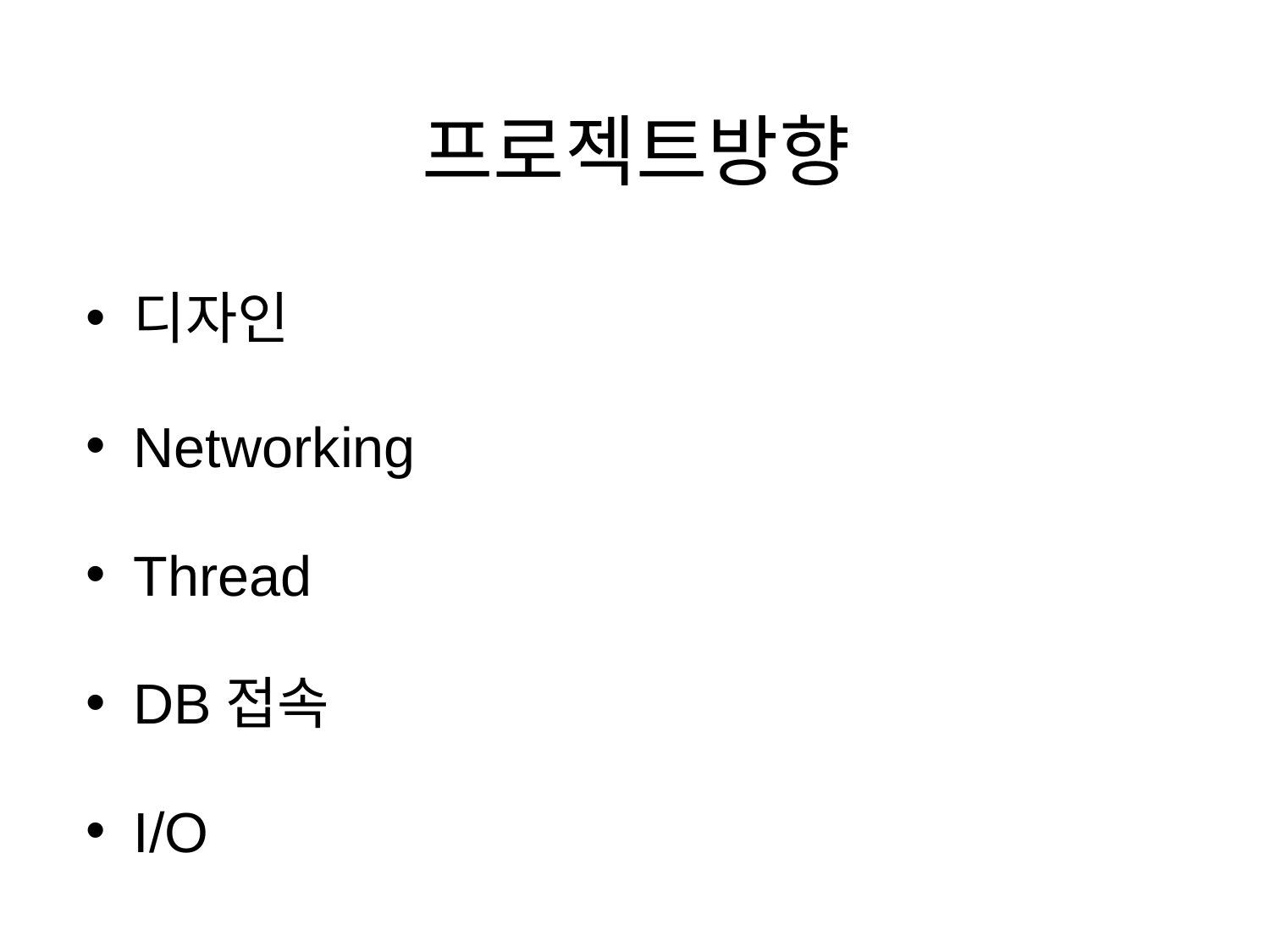

# 프로젝트방향
디자인

Networking

Thread

DB접속

I/O